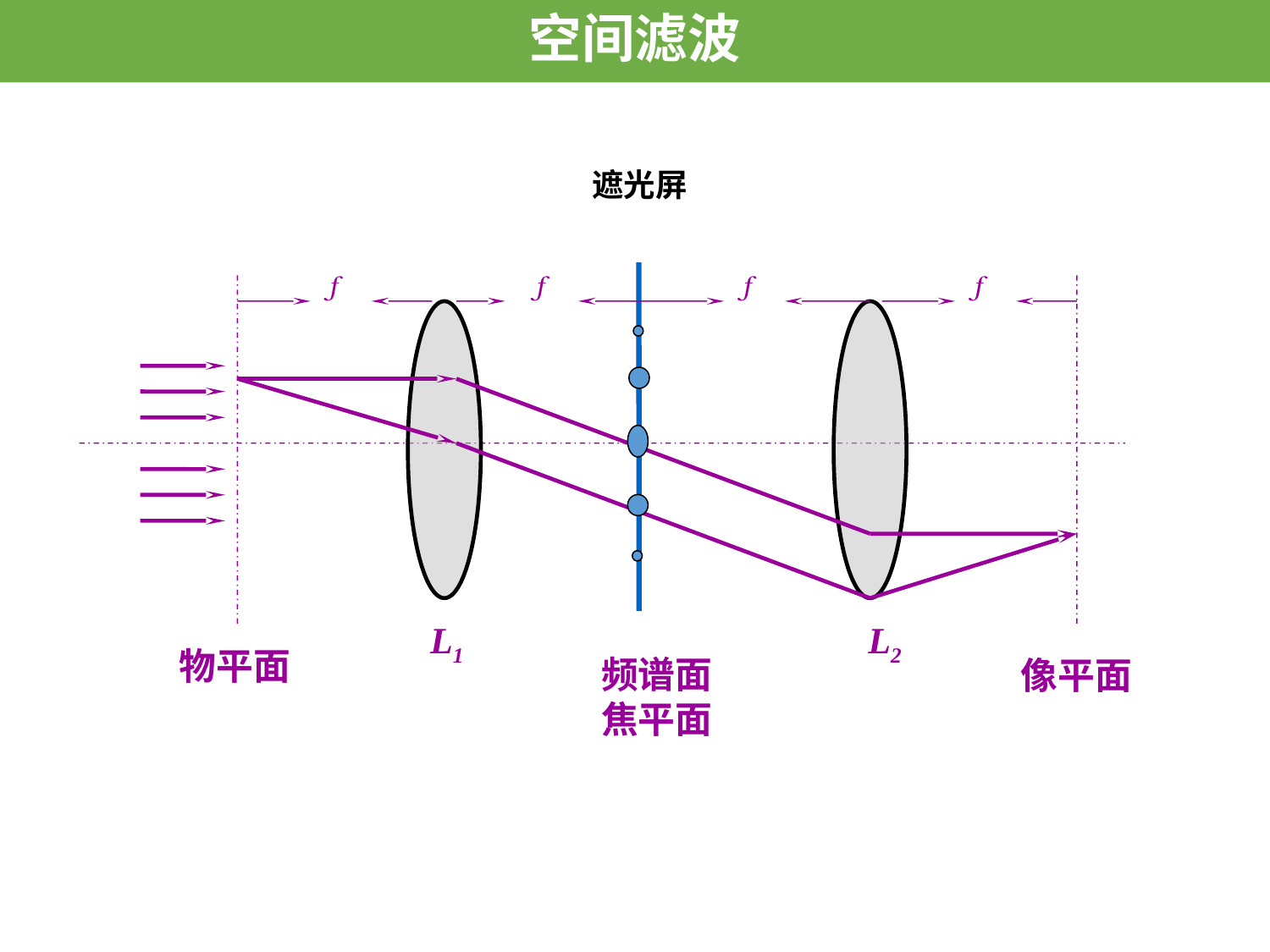

空间滤波
遮光屏

f
f
f
f

L1
L2
物平面
频谱面
焦平面
像平面